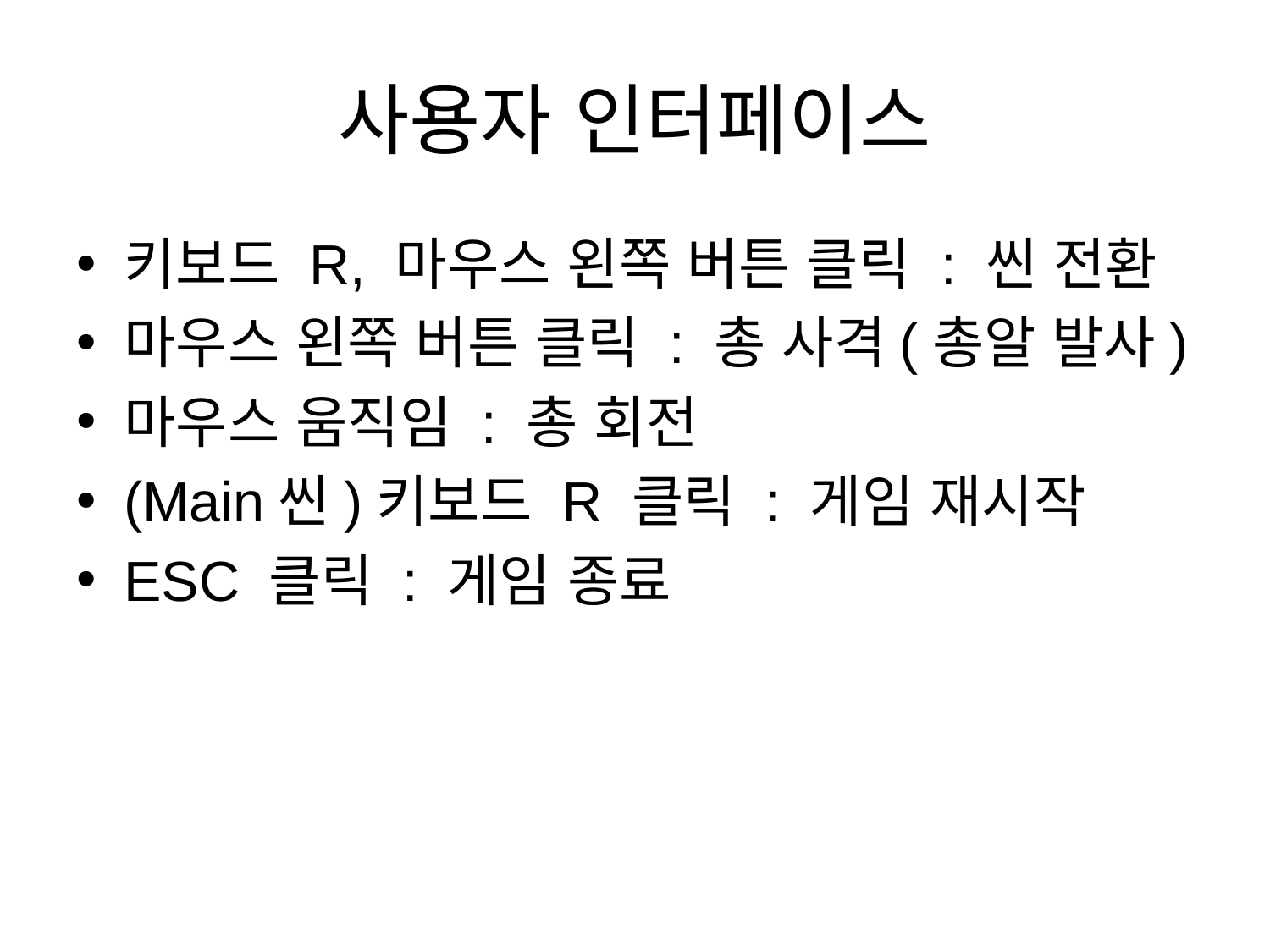

# 사용자 인터페이스
키보드 R, 마우스 왼쪽 버튼 클릭 : 씬 전환
마우스 왼쪽 버튼 클릭 : 총 사격(총알 발사)
마우스 움직임 : 총 회전
(Main씬)키보드 R 클릭 : 게임 재시작
ESC 클릭 : 게임 종료